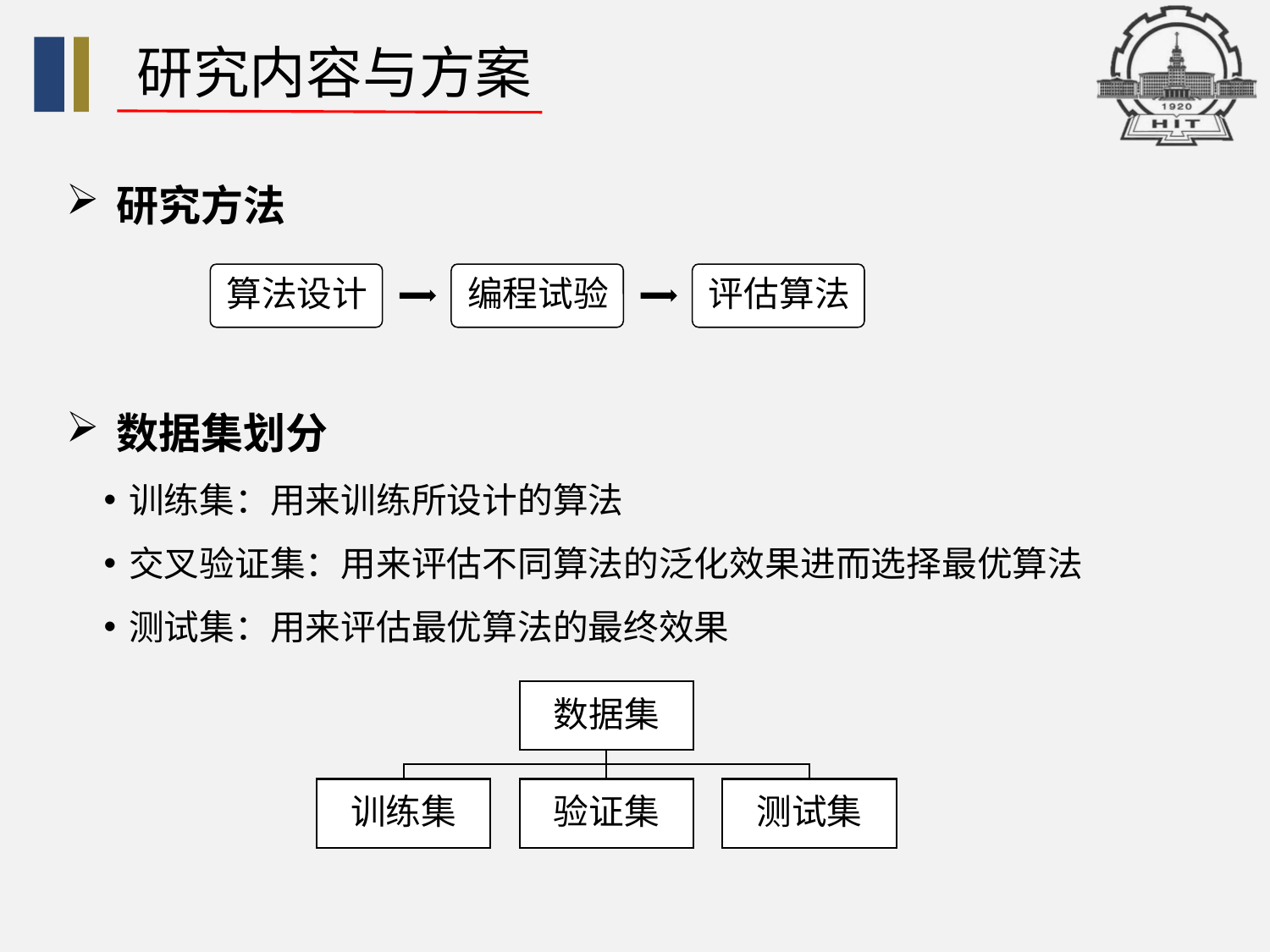

研究内容与方案
研究方法
算法设计

编程试验

评估算法
数据集划分
训练集：用来训练所设计的算法
交叉验证集：用来评估不同算法的泛化效果进而选择最优算法
测试集：用来评估最优算法的最终效果
数据集
训练集
验证集
测试集